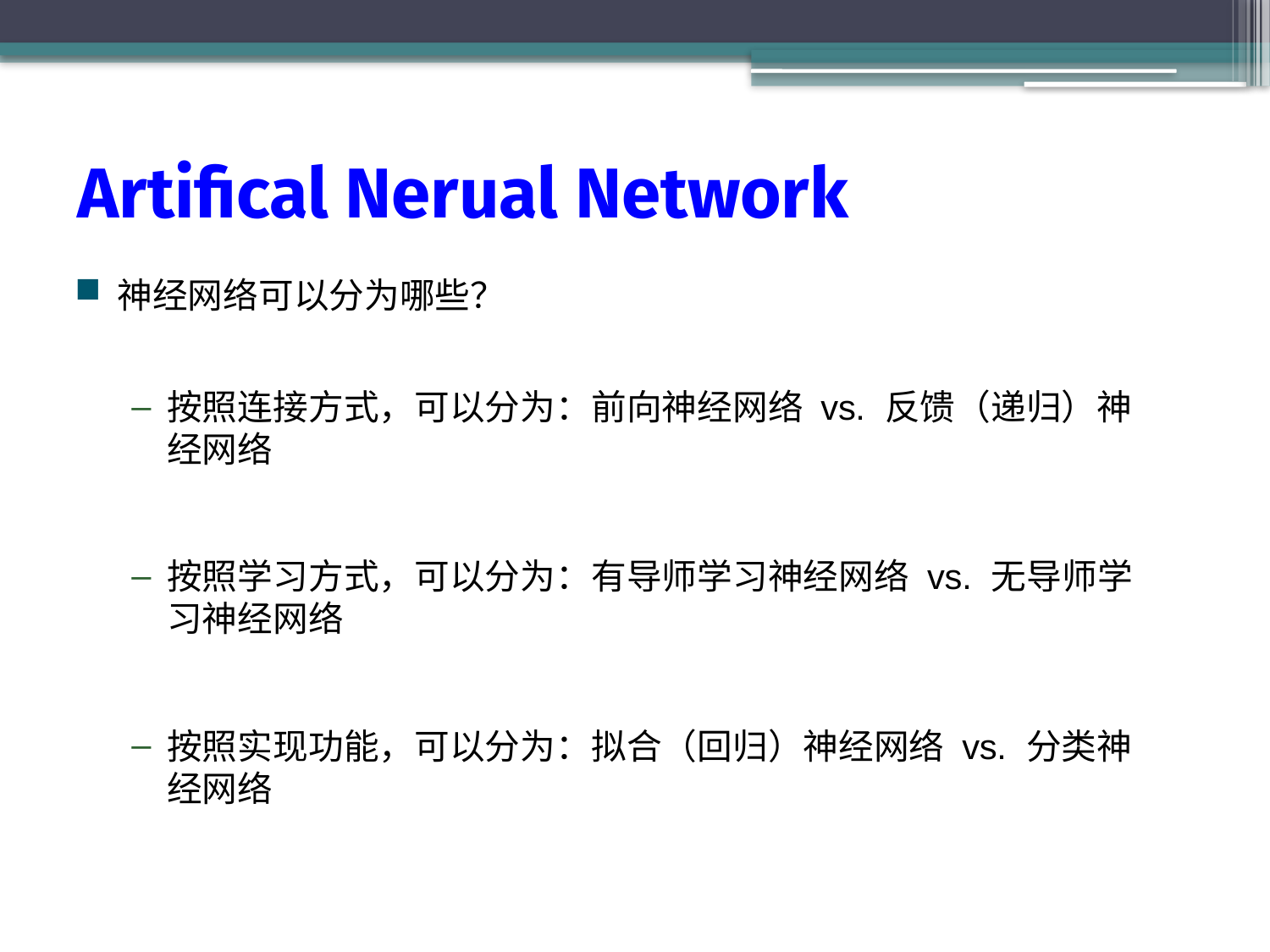

# Artifical Nerual Network
神经网络可以分为哪些？

按照连接方式，可以分为：前向神经网络 vs. 反馈（递归）神经网络

按照学习方式，可以分为：有导师学习神经网络 vs. 无导师学习神经网络

按照实现功能，可以分为：拟合（回归）神经网络 vs. 分类神经网络